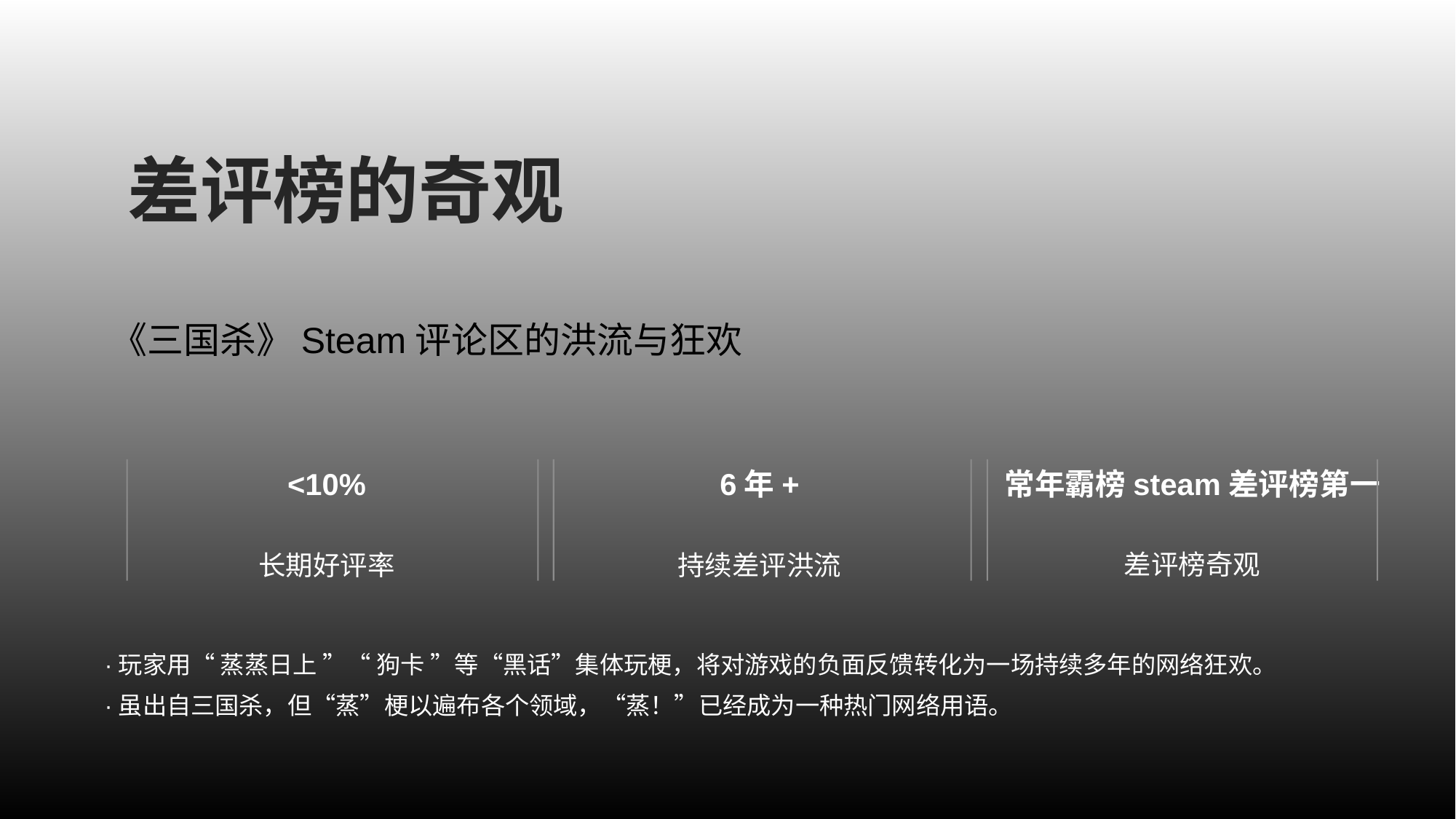

差评榜的奇观
《三国杀》Steam评论区的洪流与狂欢
<10%
6年+
常年霸榜steam差评榜第一

差评榜奇观
长期好评率
持续差评洪流
·玩家用“ 蒸蒸日上 ”“ 狗卡 ”等“黑话”集体玩梗，将对游戏的负面反馈转化为一场持续多年的网络狂欢。
·虽出自三国杀，但“蒸”梗以遍布各个领域，“蒸！”已经成为一种热门网络用语。